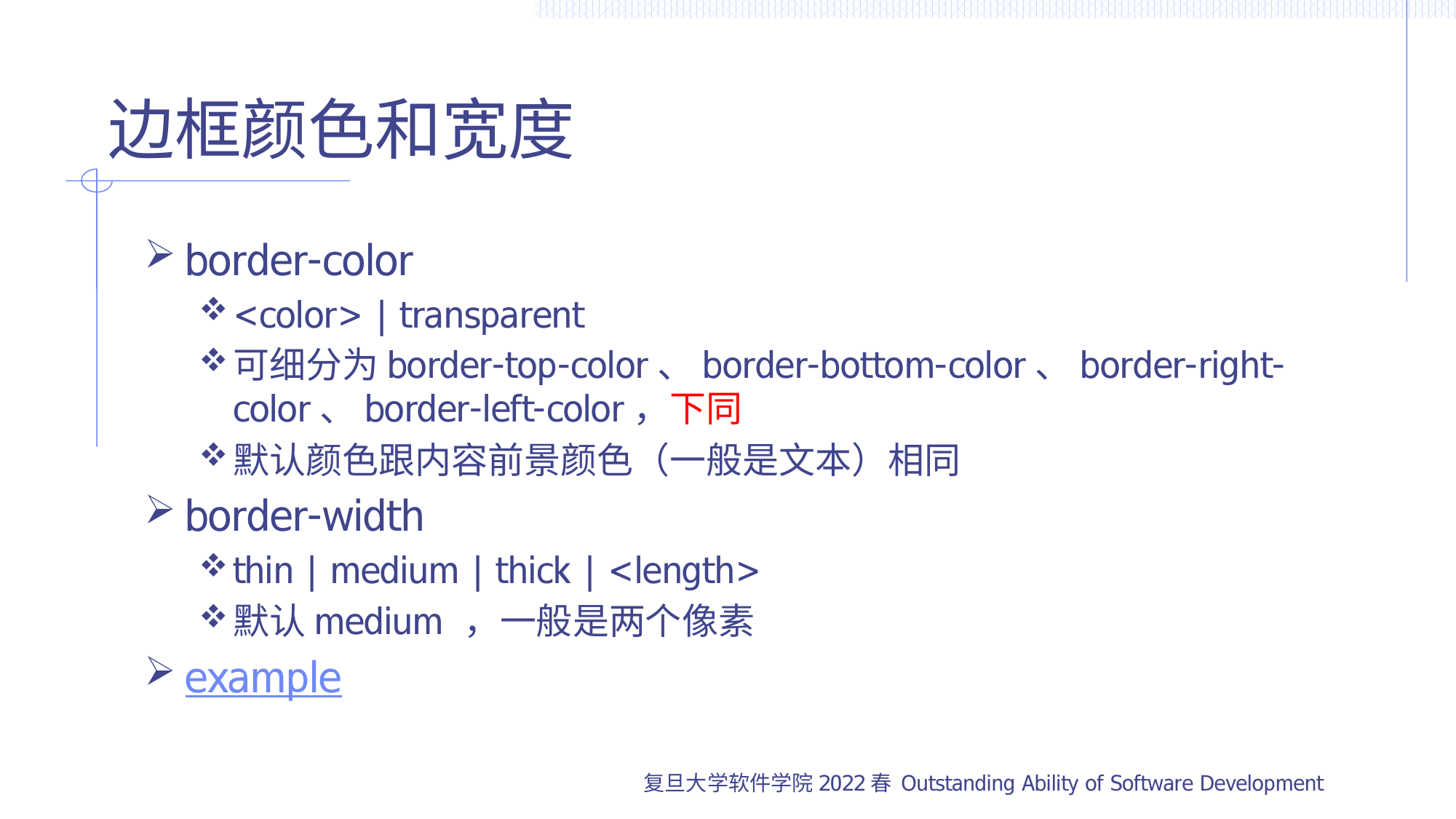

# 边框颜色和宽度
border-color
<color> | transparent
可细分为border-top-color、border-bottom-color、border-right-color、border-left-color，下同
默认颜色跟内容前景颜色（一般是文本）相同
border-width
thin | medium | thick | <length>
默认medium ，一般是两个像素
example